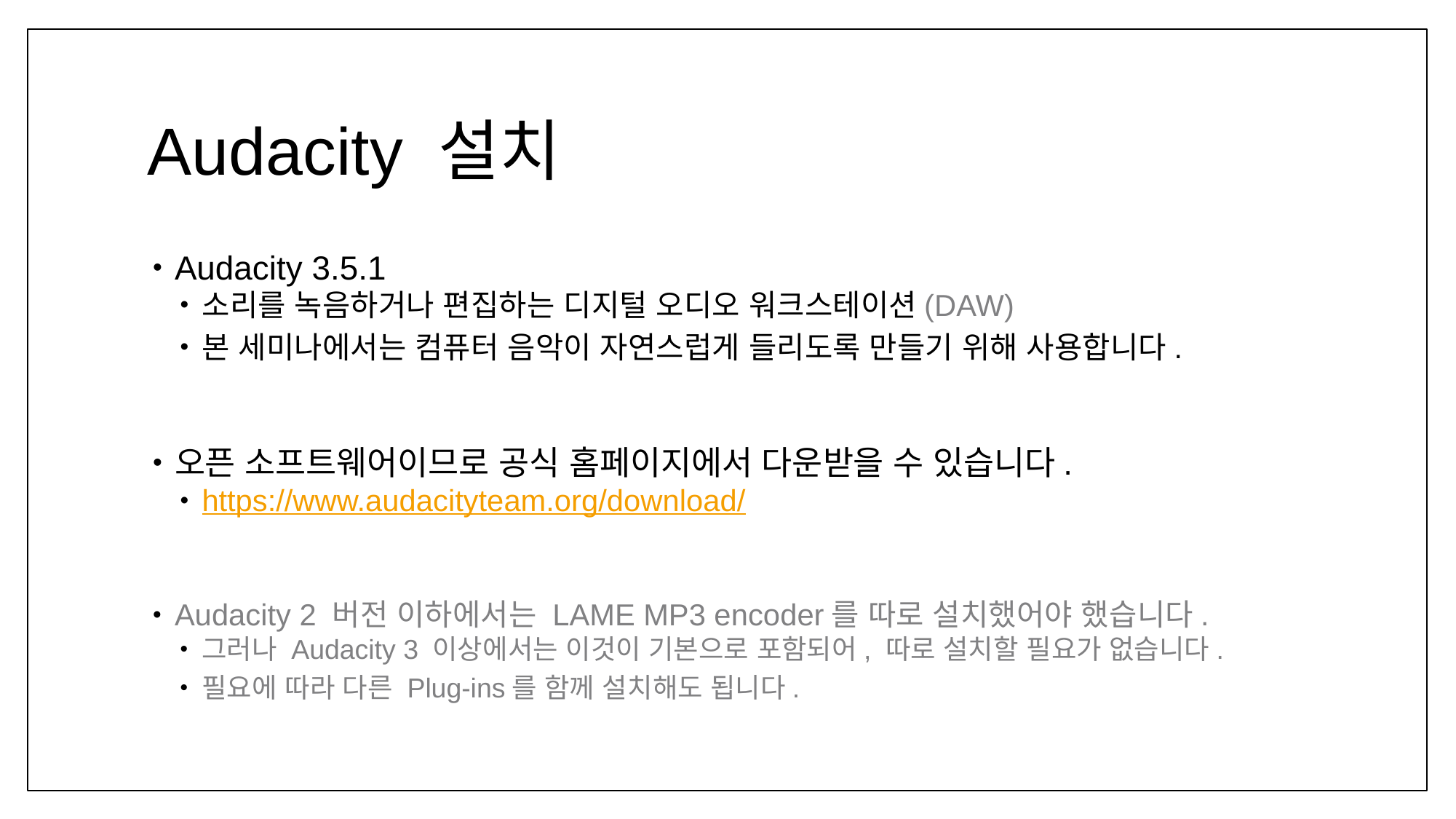

# Audacity 설치
Audacity 3.5.1
소리를 녹음하거나 편집하는 디지털 오디오 워크스테이션(DAW)
본 세미나에서는 컴퓨터 음악이 자연스럽게 들리도록 만들기 위해 사용합니다.

오픈 소프트웨어이므로 공식 홈페이지에서 다운받을 수 있습니다.
https://www.audacityteam.org/download/

Audacity 2 버전 이하에서는 LAME MP3 encoder를 따로 설치했어야 했습니다.
그러나 Audacity 3 이상에서는 이것이 기본으로 포함되어, 따로 설치할 필요가 없습니다.
필요에 따라 다른 Plug-ins를 함께 설치해도 됩니다.